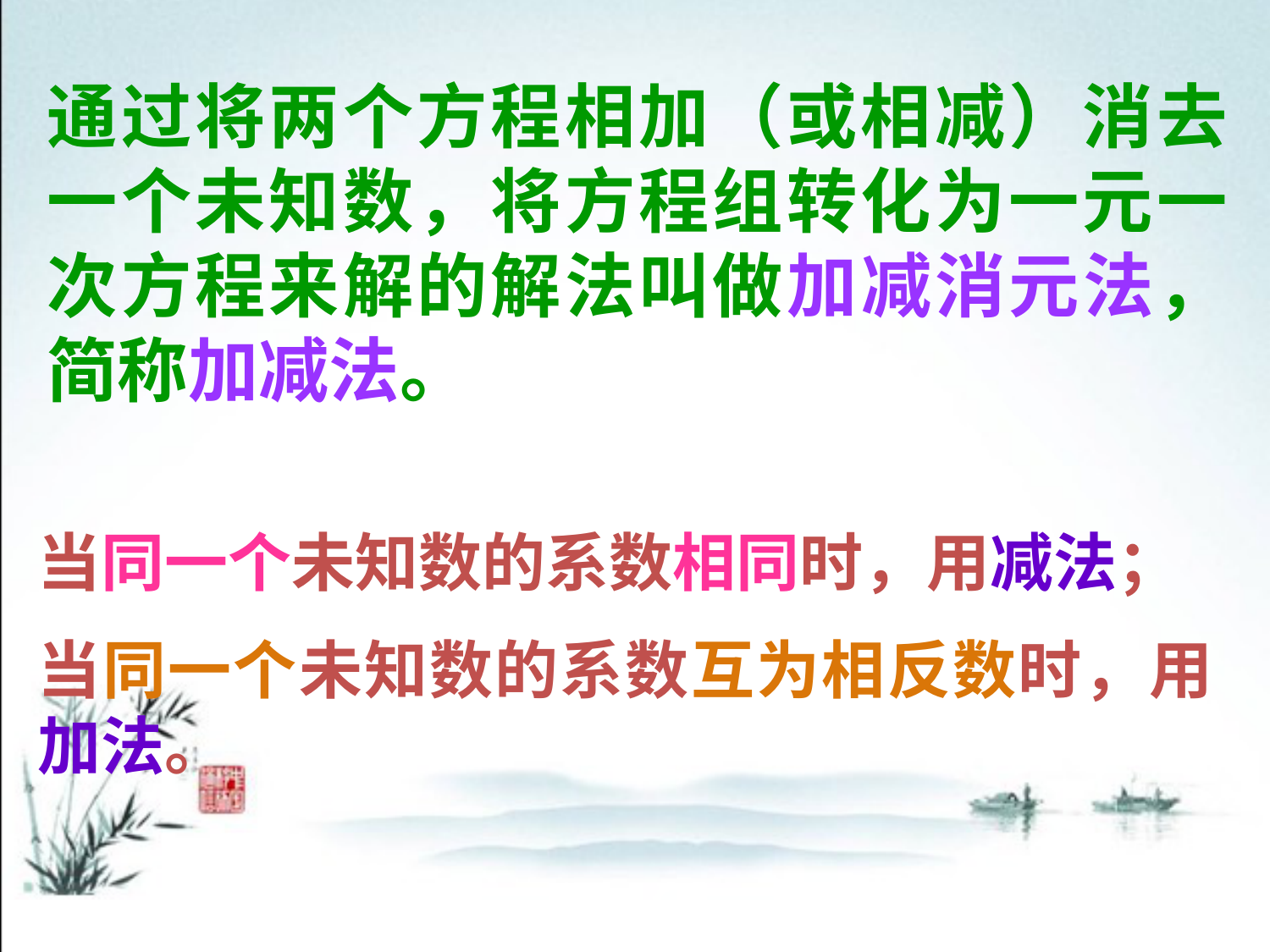

通过将两个方程相加（或相减）消去一个未知数，将方程组转化为一元一次方程来解的解法叫做加减消元法，简称加减法。
当同一个未知数的系数相同时，用减法；
当同一个未知数的系数互为相反数时，用加法。